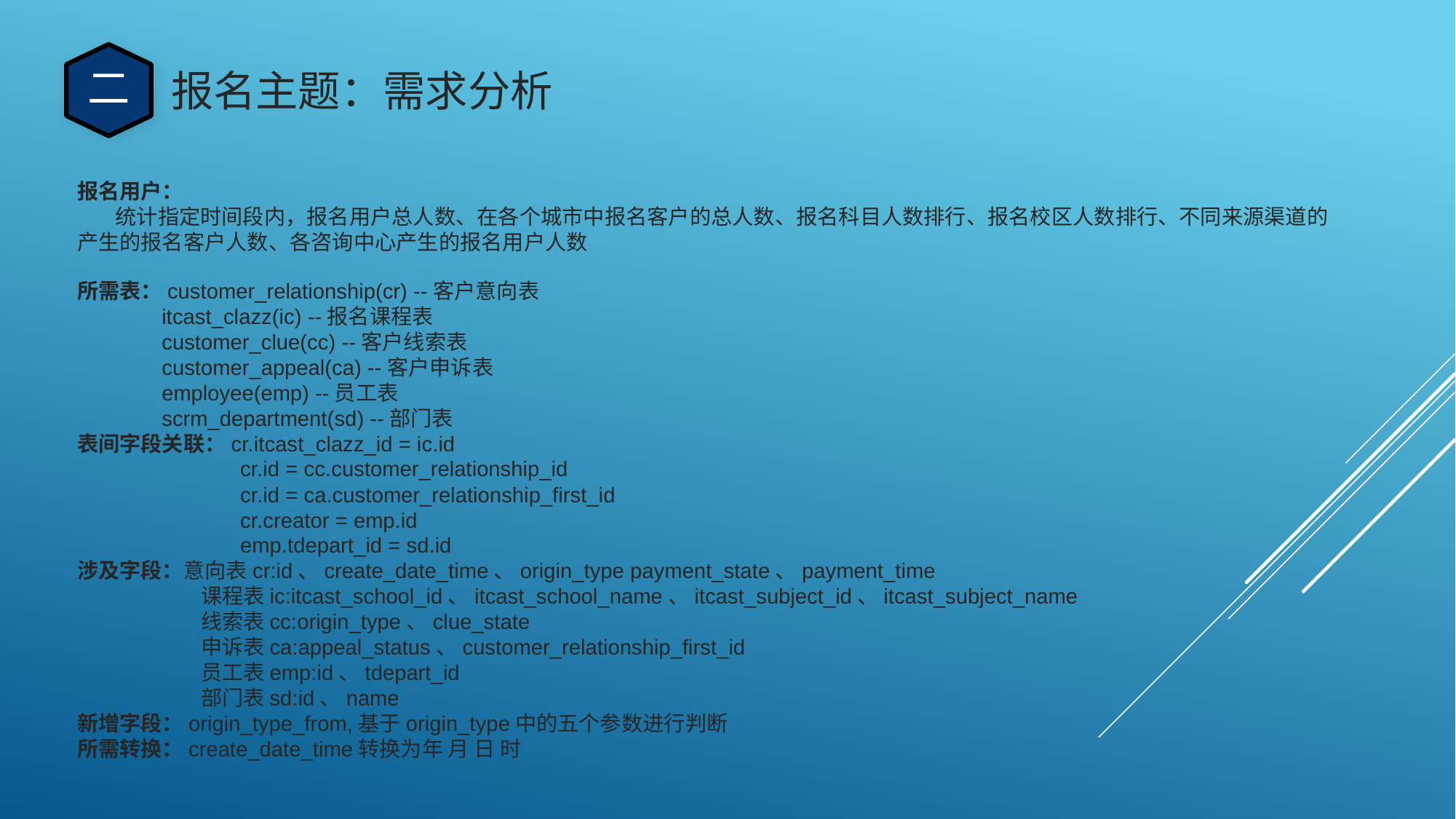

二
报名主题：需求分析
报名用户：
       统计指定时间段内，报名用户总人数、在各个城市中报名客户的总人数、报名科目人数排行、报名校区人数排行、不同来源渠道的产生的报名客户人数、各咨询中心产生的报名用户人数
所需表：customer_relationship(cr) --客户意向表
     itcast_clazz(ic) --报名课程表
     customer_clue(cc) --客户线索表
     customer_appeal(ca) --客户申诉表
     employee(emp) --员工表
     scrm_department(sd) --部门表
表间字段关联：cr.itcast_clazz_id = ic.id
         cr.id = cc.customer_relationship_id
         cr.id = ca.customer_relationship_first_id
         cr.creator = emp.id
         emp.tdepart_id = sd.id
涉及字段：意向表cr:id、create_date_time、origin_type payment_state、payment_time
	  课程表ic:itcast_school_id、itcast_school_name、itcast_subject_id、itcast_subject_name
	  线索表cc:origin_type、clue_state
	  申诉表ca:appeal_status、customer_relationship_first_id
	  员工表emp:id、tdepart_id
	  部门表sd:id、name
新增字段：origin_type_from,基于origin_type中的五个参数进行判断
所需转换：create_date_time转换为年 月 日 时